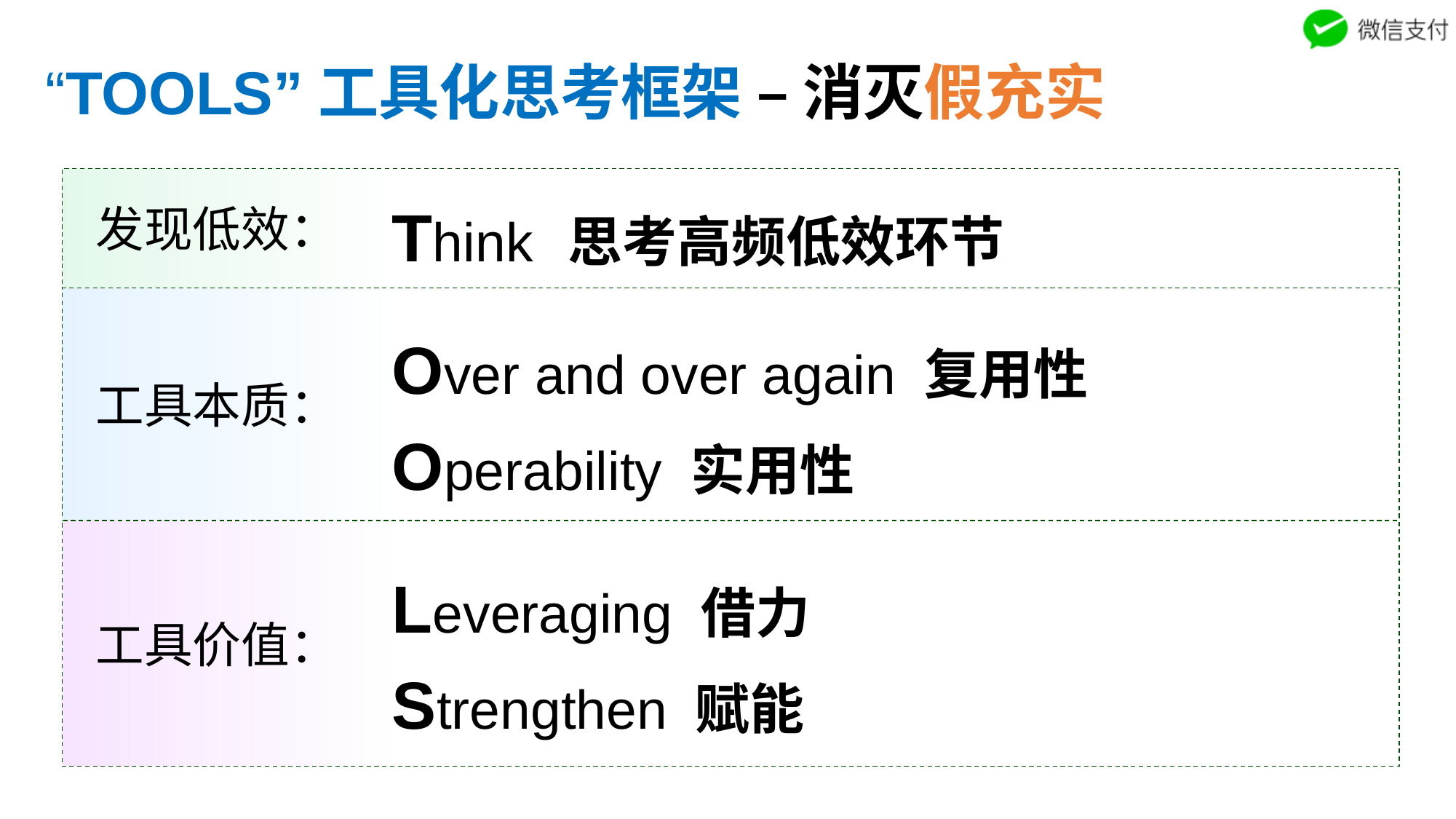

“TOOLS”工具化思考框架 – 消灭假充实
 发现低效：
Think 思考高频低效环节
 工具本质：
Over and over again 复用性
Operability 实用性
 工具价值：
Leveraging 借力
Strengthen 赋能